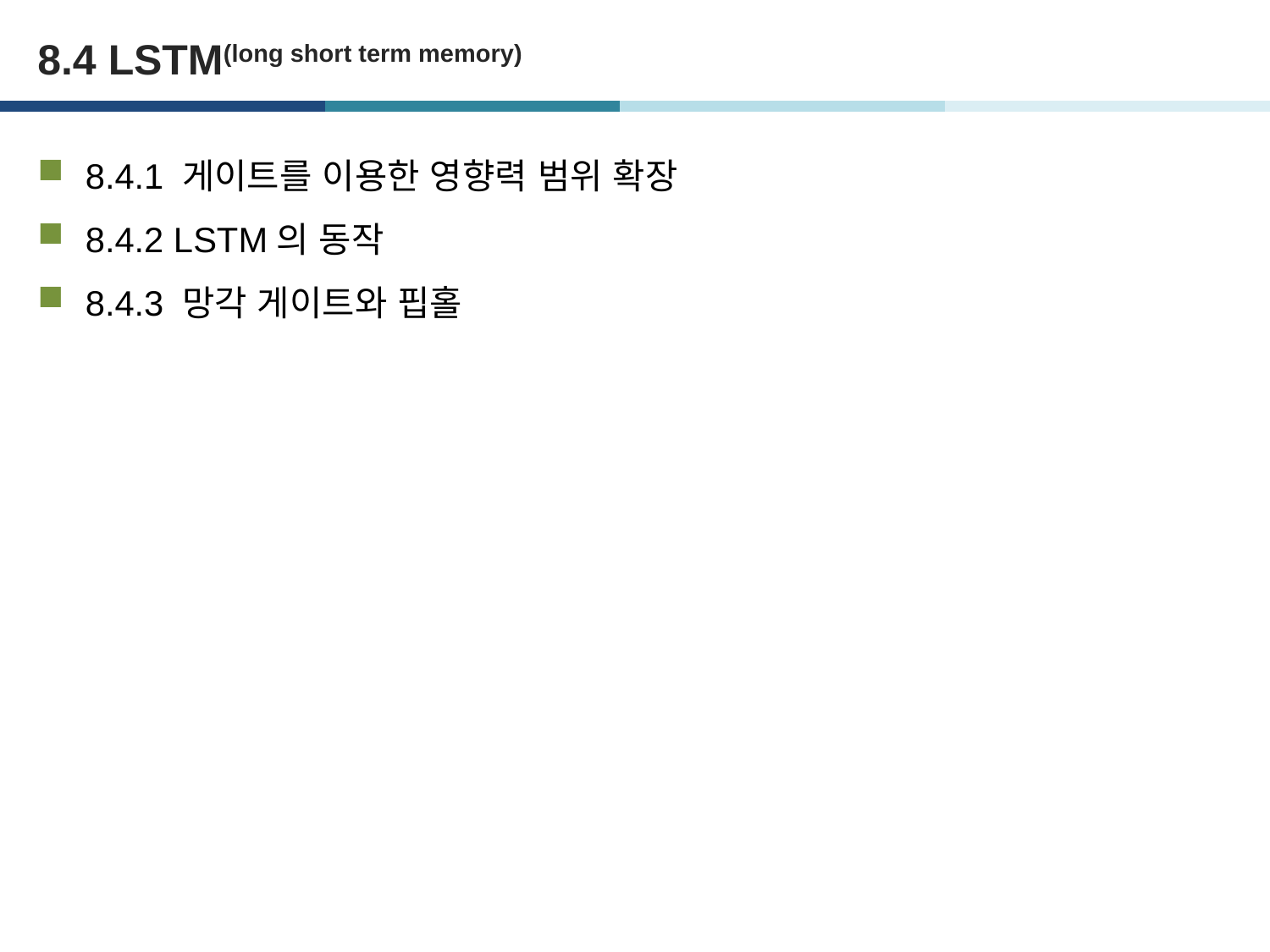

# 8.4 LSTM(long short term memory)
8.4.1 게이트를 이용한 영향력 범위 확장
8.4.2 LSTM의 동작
8.4.3 망각 게이트와 핍홀